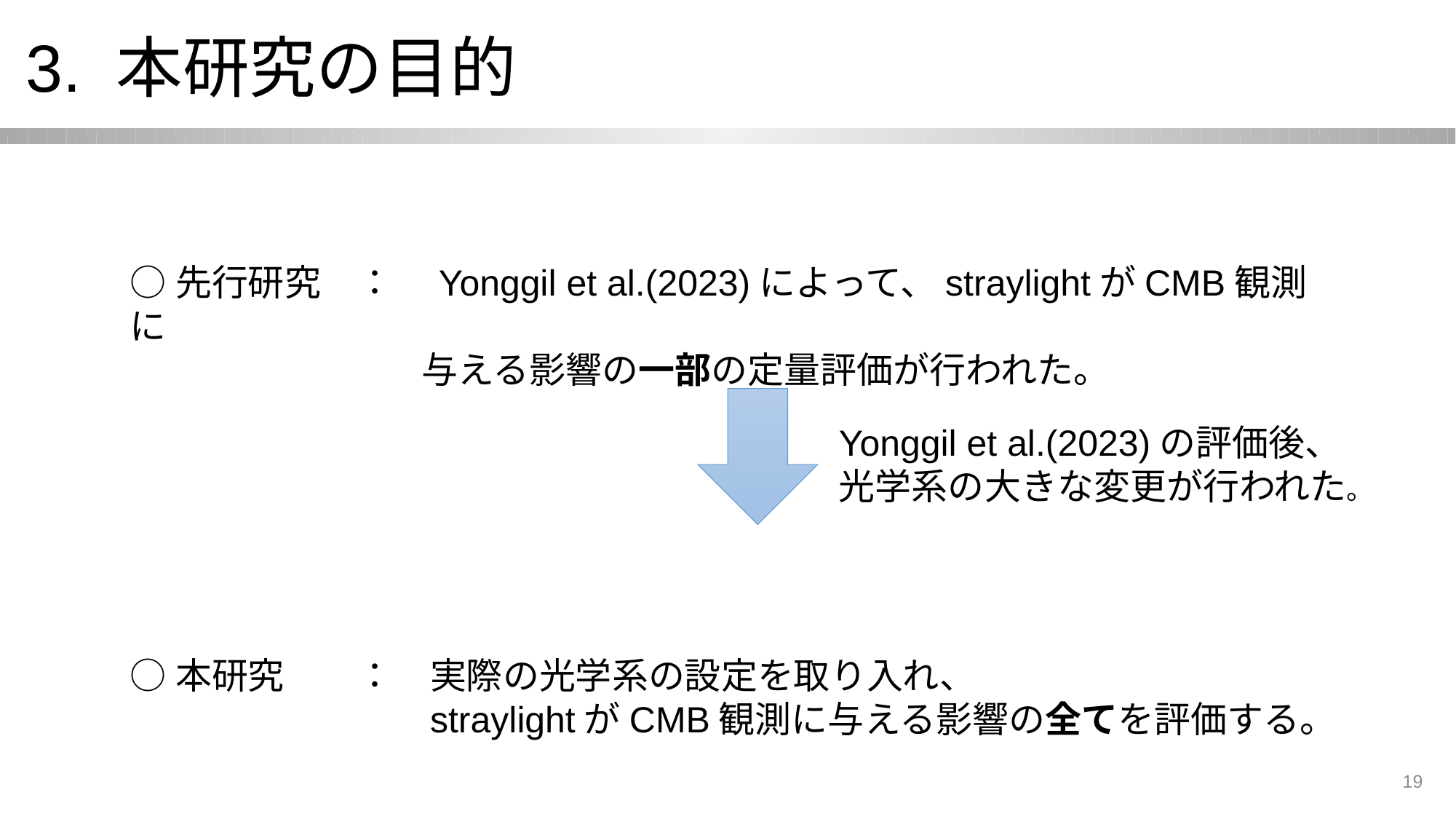

# 3. 本研究の目的
○先行研究　：　Yonggil et al.(2023)によって、straylightがCMB観測に
　　　　　　　　与える影響の一部の定量評価が行われた。

○本研究　　：　実際の光学系の設定を取り入れ、
　　　　　　　　straylightがCMB観測に与える影響の全てを評価する。

Yonggil et al.(2023)の評価後、光学系の大きな変更が行われた。

19